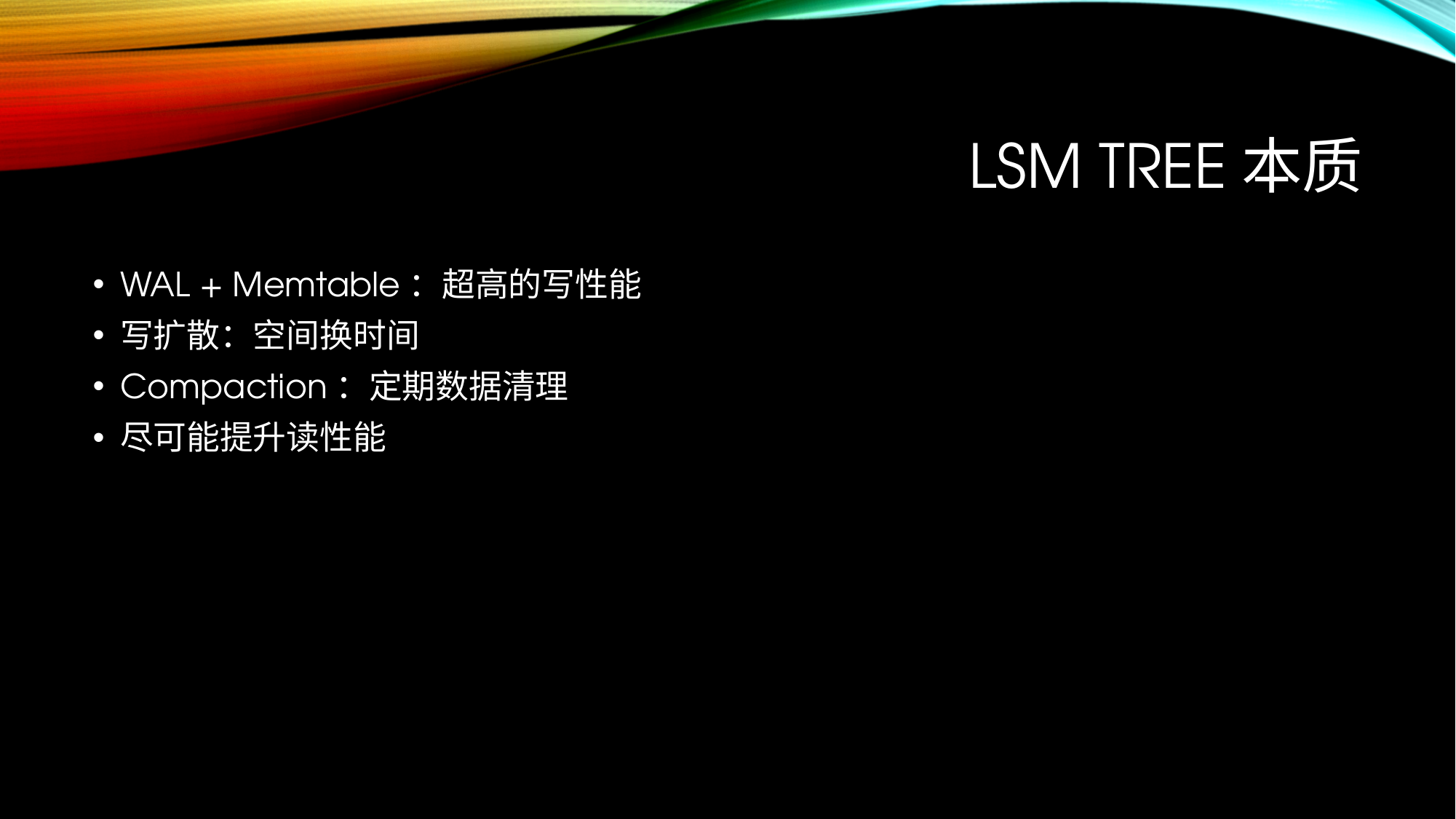

# Lsm tree本质
WAL + Memtable：超高的写性能
写扩散：空间换时间
Compaction：定期数据清理
尽可能提升读性能